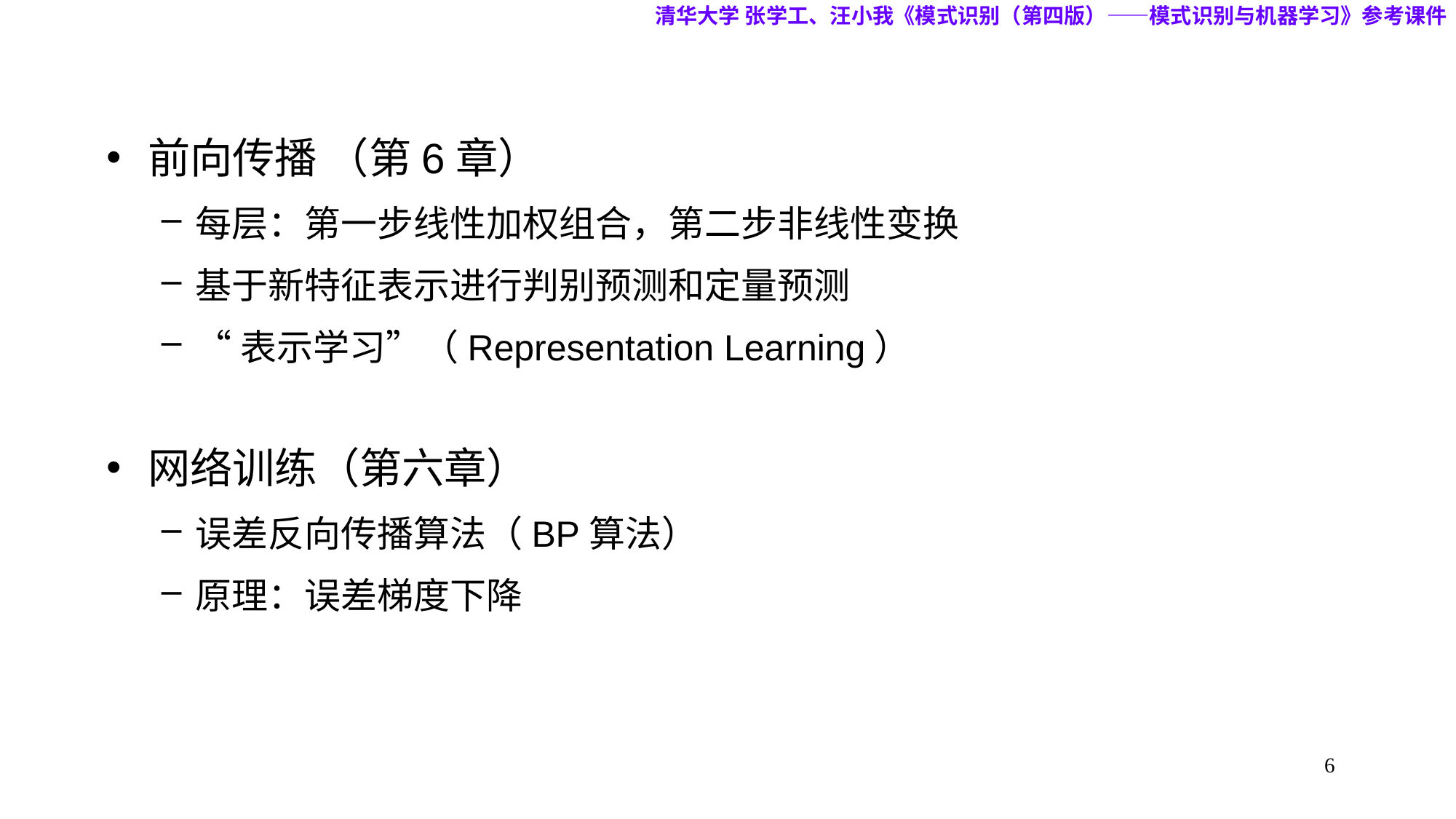

清华大学 张学工、汪小我《模式识别（第四版）——模式识别与机器学习》参考课件
前向传播 （第6章）
每层：第一步线性加权组合，第二步非线性变换
基于新特征表示进行判别预测和定量预测
“表示学习”（Representation Learning）

网络训练（第六章）
误差反向传播算法（BP算法）
原理：误差梯度下降
6